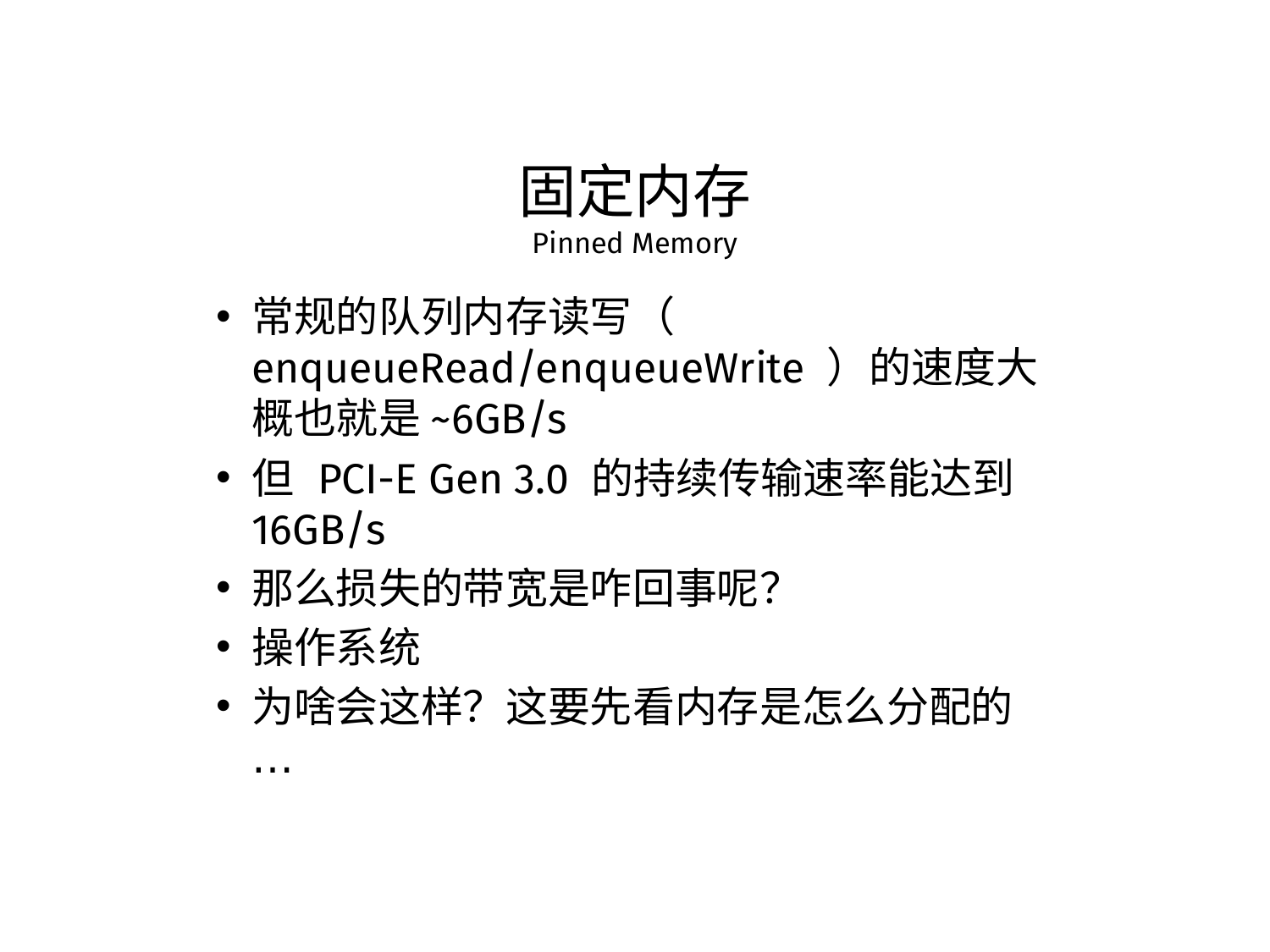

固定内存
Pinned Memory
常规的队列内存读写（ enqueueRead/enqueueWrite ）的速度大概也就是~6GB/s
但 PCI-E Gen 3.0 的持续传输速率能达到 16GB/s
那么损失的带宽是咋回事呢？
操作系统
为啥会这样？这要先看内存是怎么分配的…